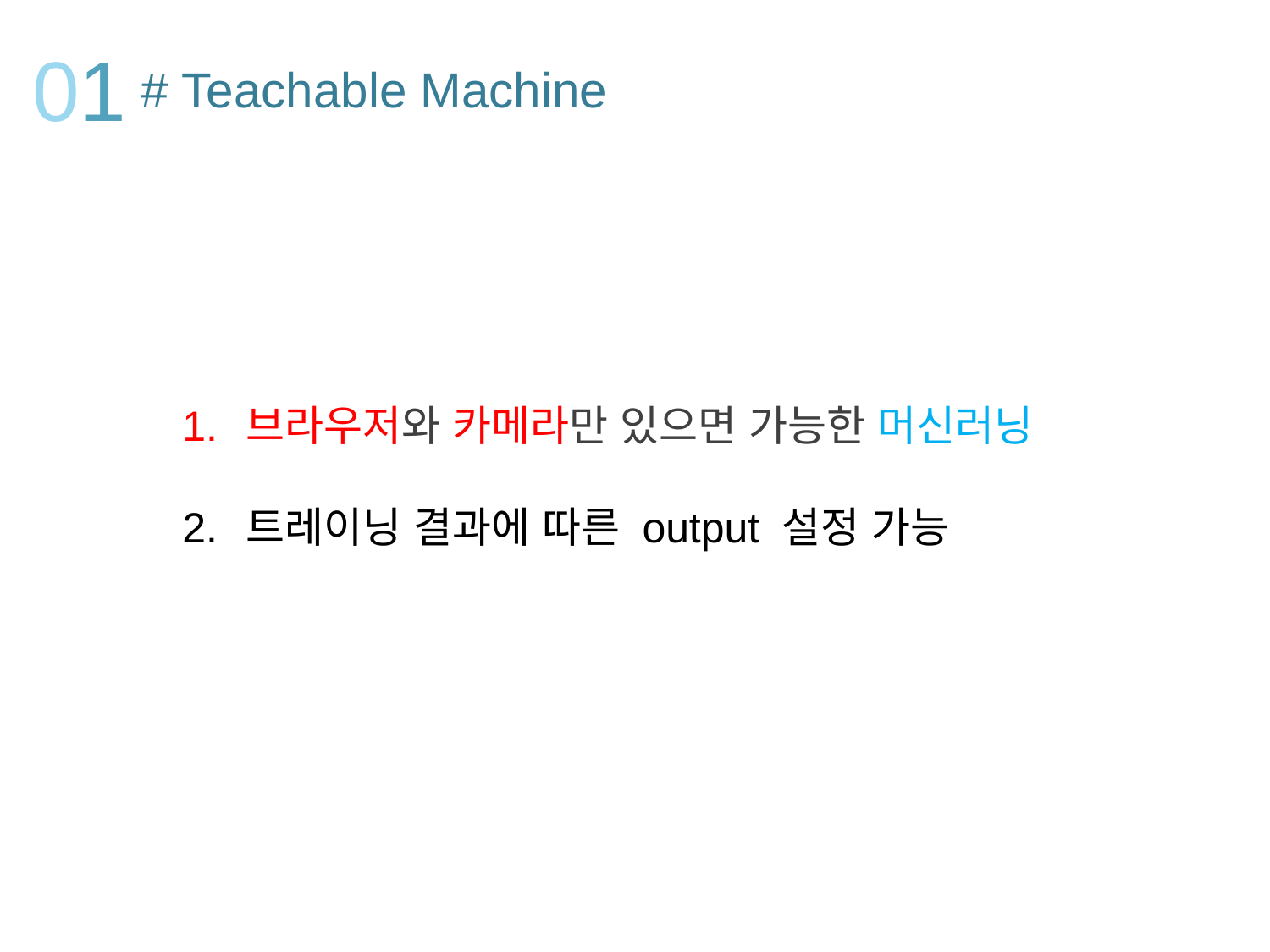

01
# Teachable Machine
브라우저와 카메라만 있으면 가능한 머신러닝
트레이닝 결과에 따른 output 설정 가능